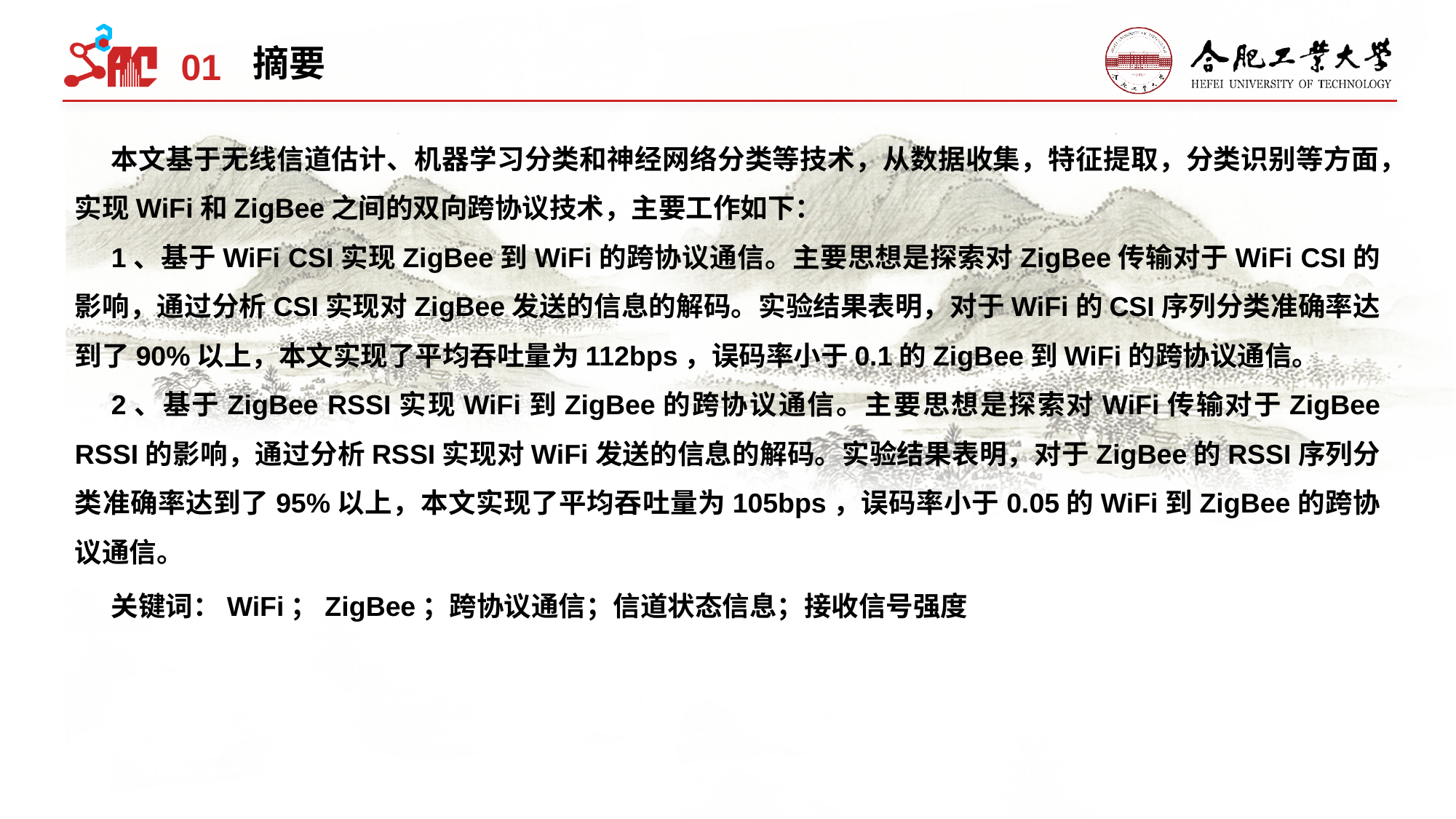

01
摘要
本文基于无线信道估计、机器学习分类和神经网络分类等技术，从数据收集，特征提取，分类识别等方面，实现WiFi和ZigBee之间的双向跨协议技术，主要工作如下：
1、基于WiFi CSI实现ZigBee到WiFi的跨协议通信。主要思想是探索对ZigBee传输对于WiFi CSI的影响，通过分析CSI实现对ZigBee发送的信息的解码。实验结果表明，对于WiFi的CSI序列分类准确率达到了90%以上，本文实现了平均吞吐量为112bps，误码率小于0.1的ZigBee到WiFi的跨协议通信。
2、基于ZigBee RSSI实现WiFi到ZigBee的跨协议通信。主要思想是探索对WiFi传输对于ZigBee RSSI的影响，通过分析RSSI实现对WiFi发送的信息的解码。实验结果表明，对于ZigBee的RSSI序列分类准确率达到了95%以上，本文实现了平均吞吐量为105bps，误码率小于0.05的WiFi到ZigBee的跨协议通信。
关键词：WiFi；ZigBee；跨协议通信；信道状态信息；接收信号强度